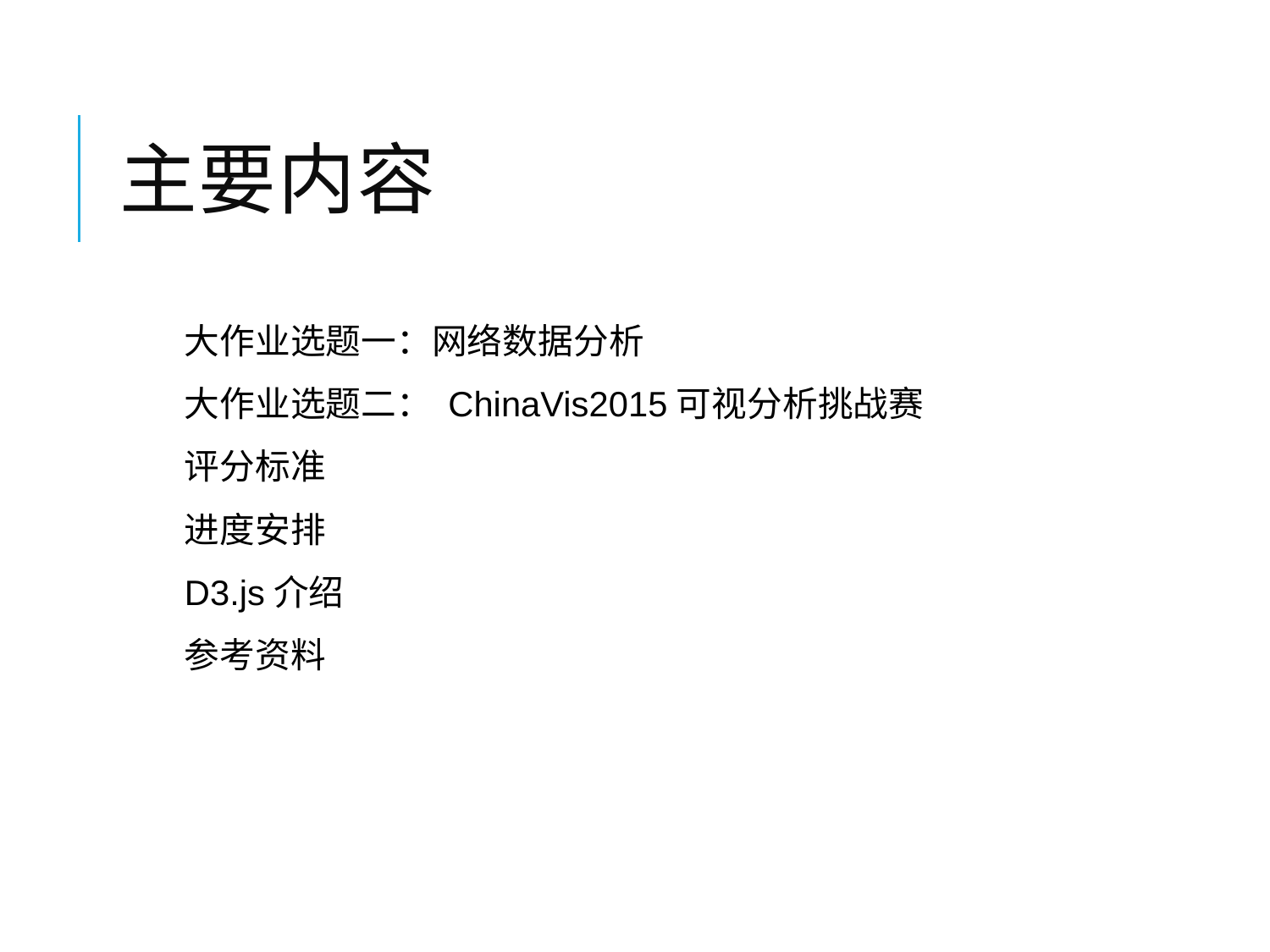

# 主要内容
大作业选题一：网络数据分析
大作业选题二： ChinaVis2015可视分析挑战赛
评分标准
进度安排
D3.js介绍
参考资料